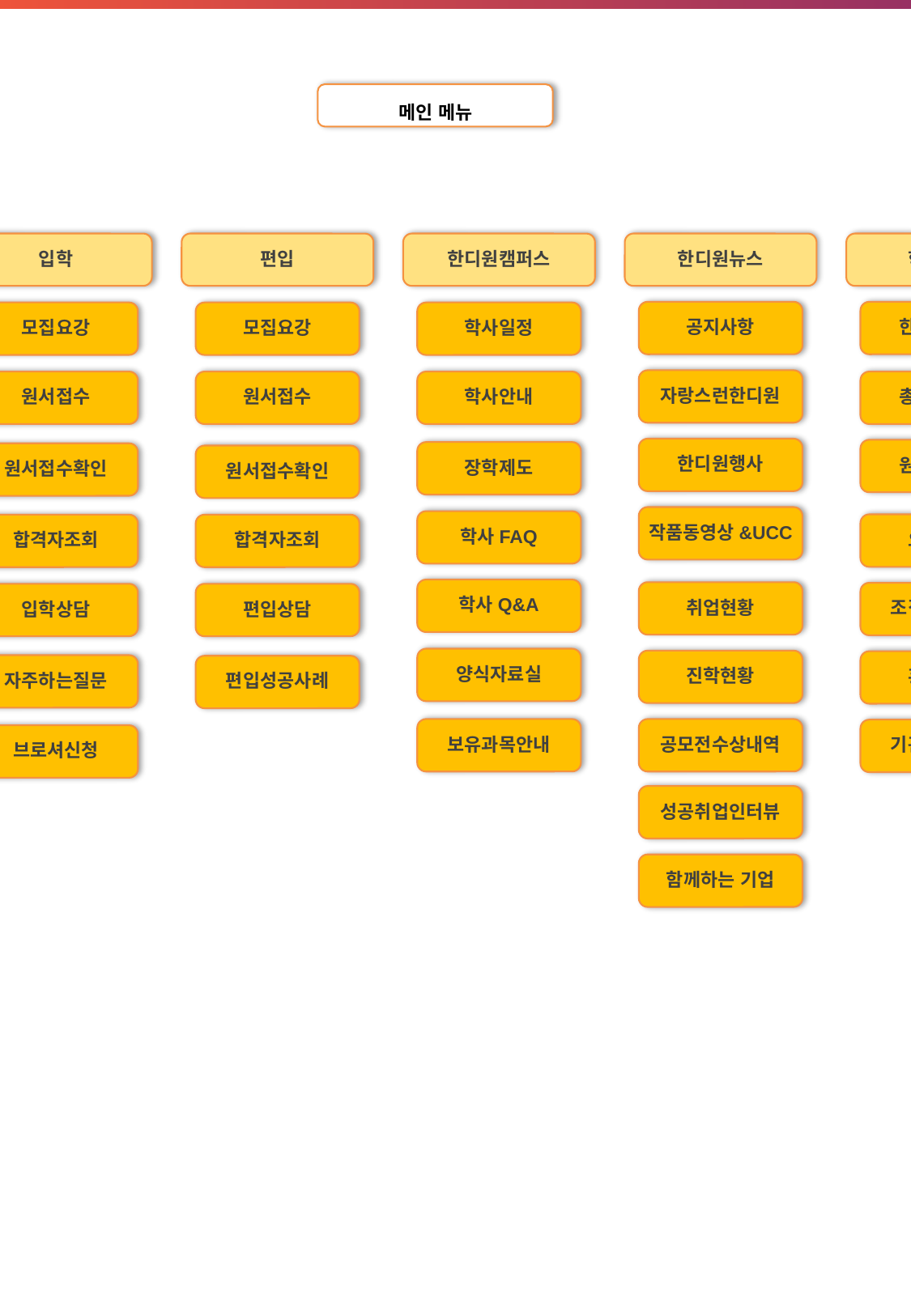

메인 메뉴

전공
입학
편입
모집요강
원서접수
원서접수확인
합격자조회
편입상담
편입성공사례
한디원캠퍼스
학사일정
학사안내
장학제도
학사FAQ
학사Q&A
양식자료실
보유과목안내
학교안내
교양과정
한디원뉴스
공지사항
자랑스런한디원
한디원행사
작품동영상&UCC
취업현황
진학현황
공모전수상내역
성공취업인터뷰
함께하는 기업
한디원소개
교양과정안내
실내디자인
모집요강
교양수강문의
시각디자인
원서접수
총장인사말
원장인사말
산업디자인
원서접수확인
디지털아트
오시는길
합격자조회
패션디자인
조직및연락처
입학상담
패션비즈니스
홍보영상
자주하는질문
미용학
기관정보공시
브로셔신청
미용학
(ond day)